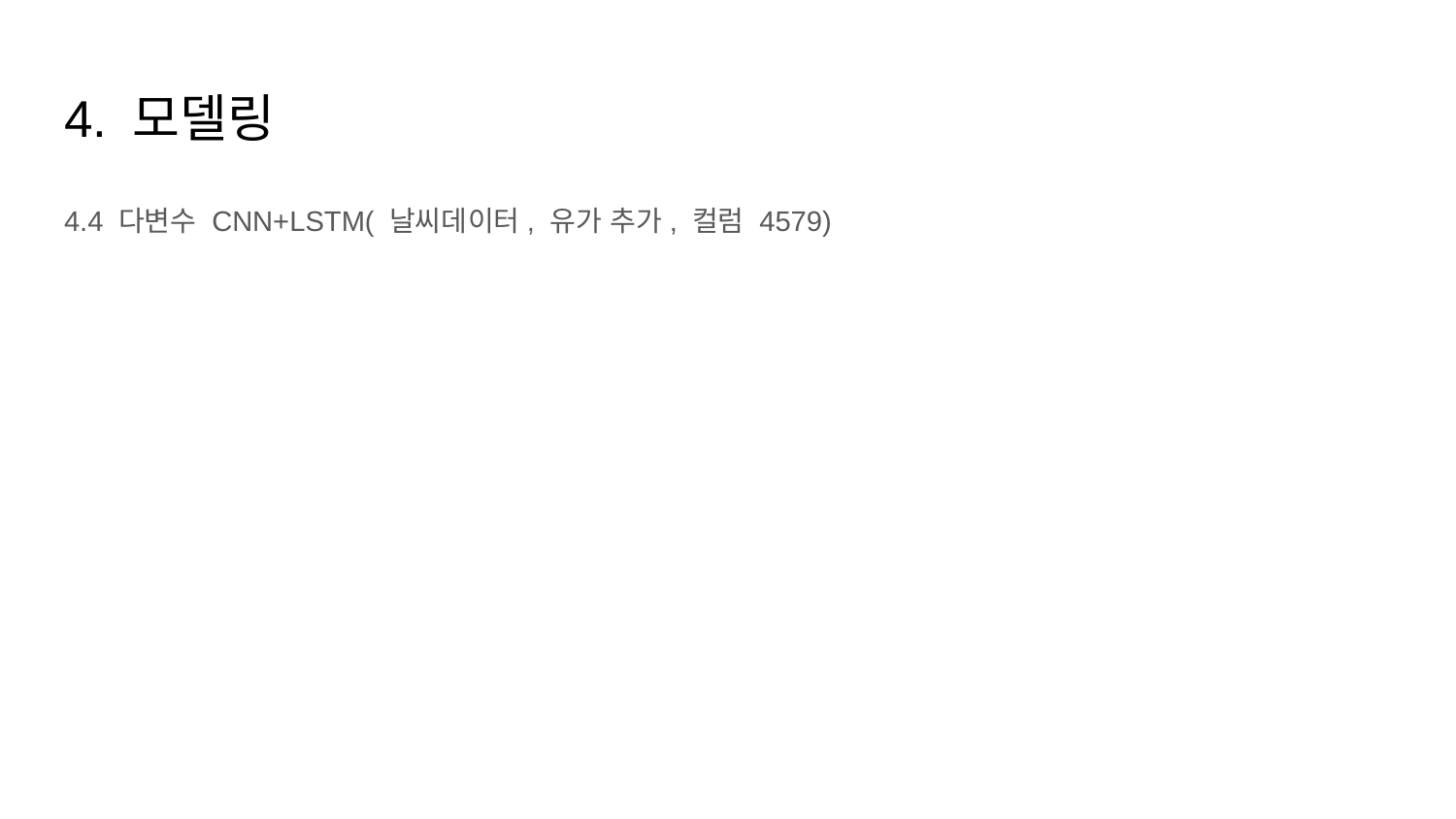

# 4. 모델링
4.4 다변수 CNN+LSTM( 날씨데이터, 유가 추가, 컬럼 4579)